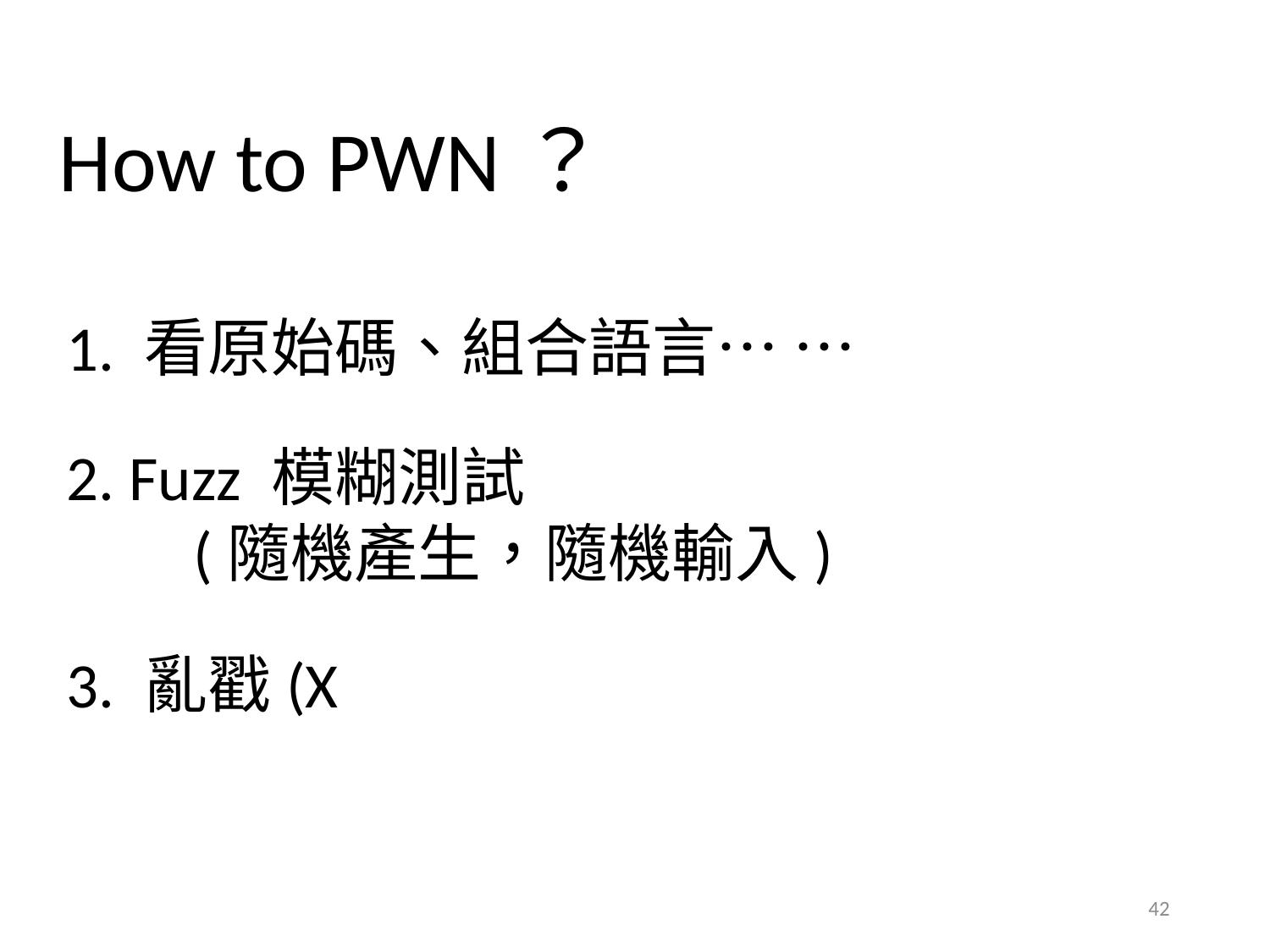

How to PWN？
1. 看原始碼、組合語言… …
2. Fuzz 模糊測試
	(隨機產生，隨機輸入)
3. 亂戳(X
42